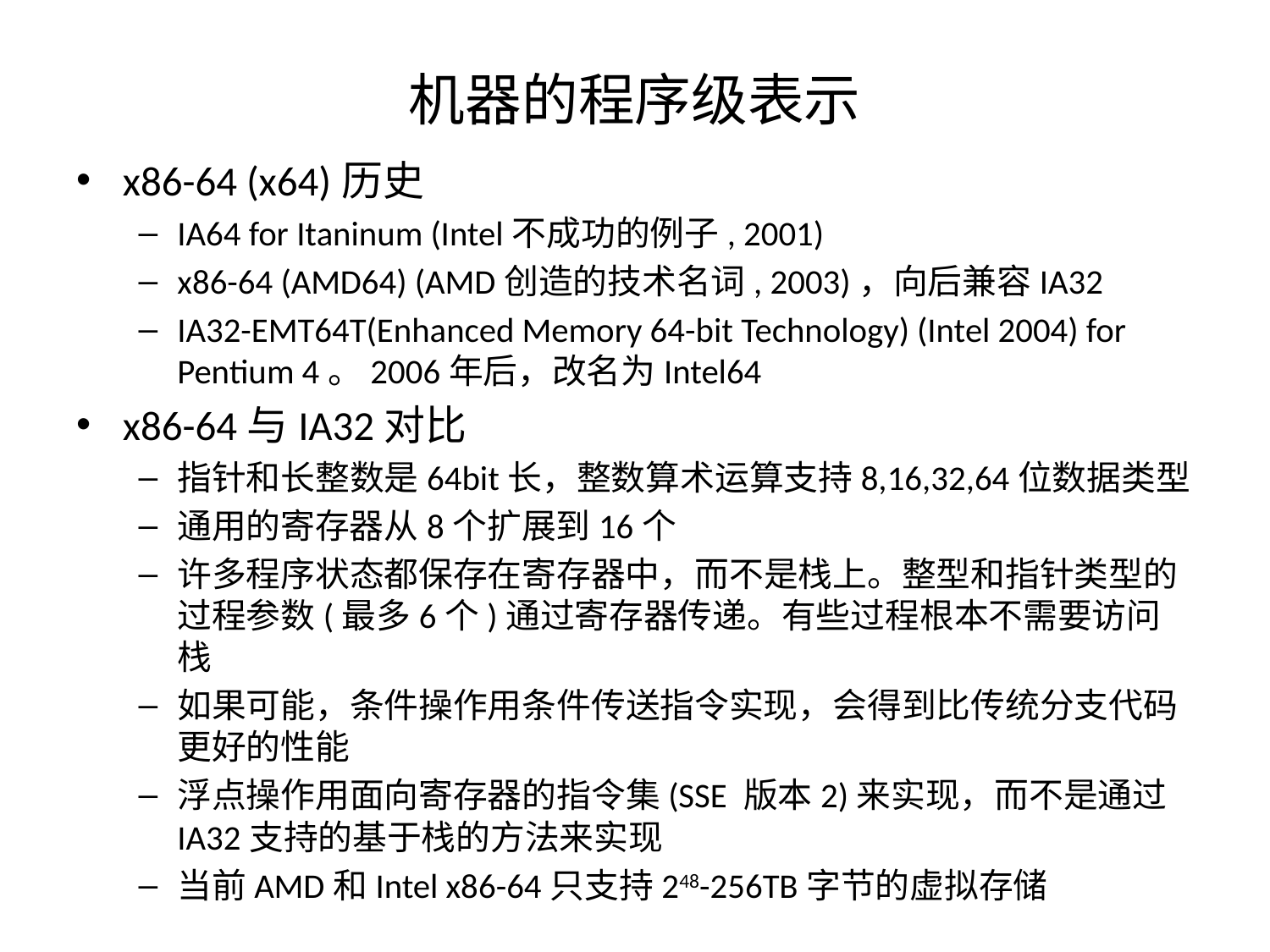

# 机器的程序级表示
x86-64 (x64)历史
IA64 for Itaninum (Intel不成功的例子, 2001)
x86-64 (AMD64) (AMD创造的技术名词, 2003)，向后兼容IA32
IA32-EMT64T(Enhanced Memory 64-bit Technology) (Intel 2004) for Pentium 4。2006年后，改名为Intel64
x86-64与IA32对比
指针和长整数是64bit长，整数算术运算支持8,16,32,64位数据类型
通用的寄存器从8个扩展到16个
许多程序状态都保存在寄存器中，而不是栈上。整型和指针类型的过程参数(最多6个)通过寄存器传递。有些过程根本不需要访问栈
如果可能，条件操作用条件传送指令实现，会得到比传统分支代码更好的性能
浮点操作用面向寄存器的指令集(SSE 版本2)来实现，而不是通过IA32支持的基于栈的方法来实现
当前AMD和Intel x86-64只支持248-256TB字节的虚拟存储